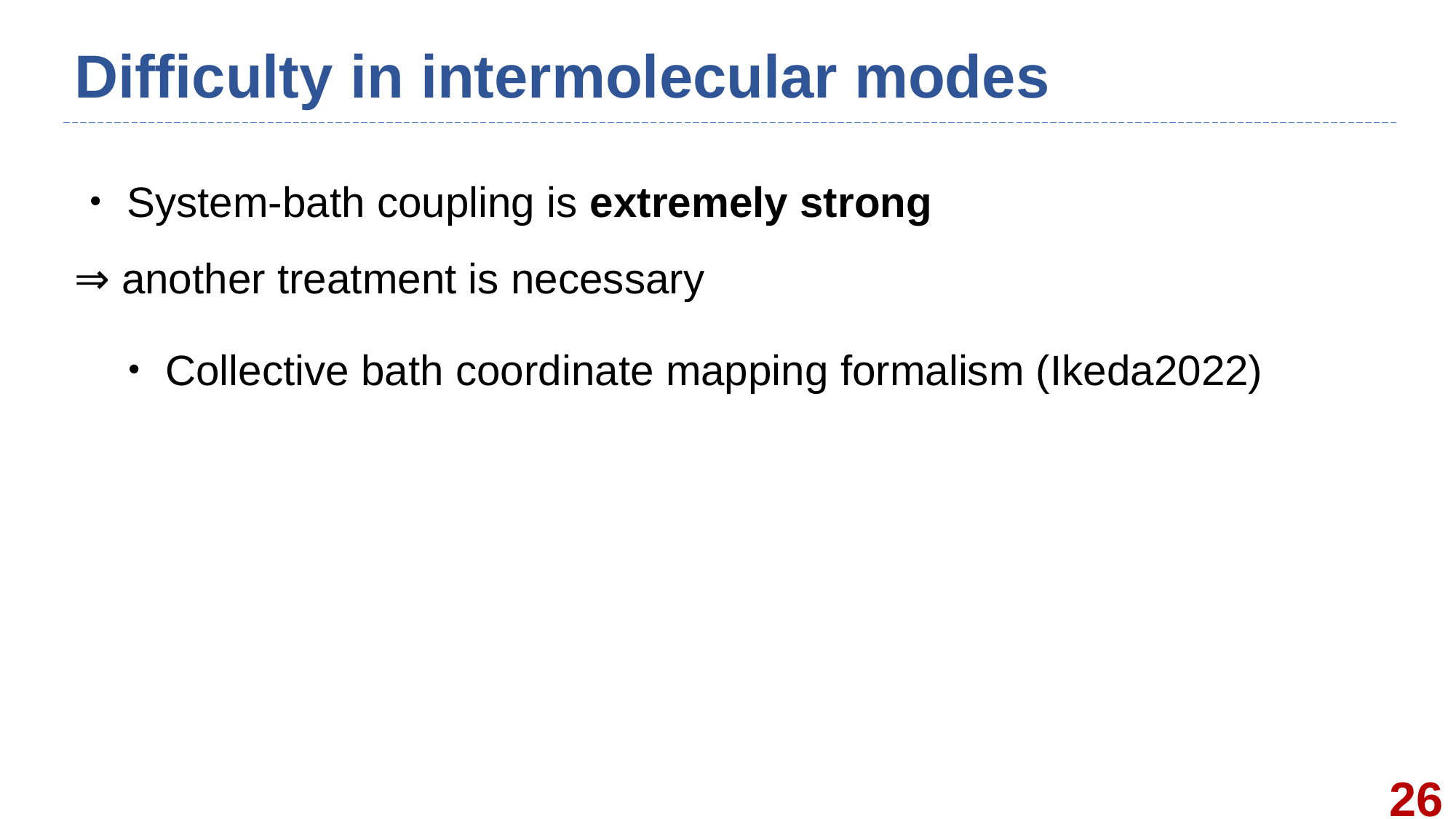

# Difficulty in intermolecular modes
・System-bath coupling is extremely strong
⇒ another treatment is necessary
   ・Collective bath coordinate mapping formalism (Ikeda2022)
26